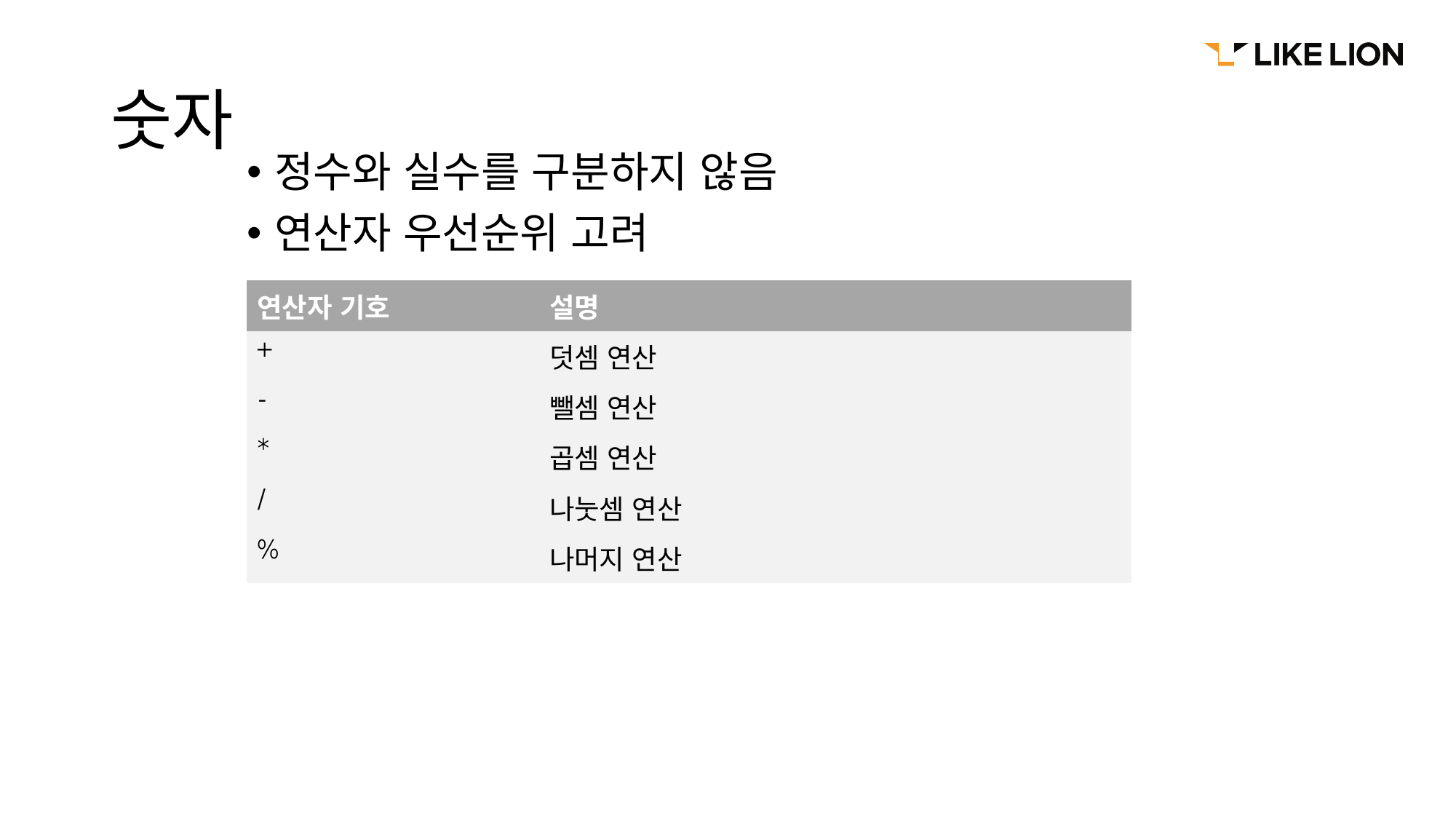

# 숫자
정수와 실수를 구분하지 않음
연산자 우선순위 고려
| 연산자 기호 | 설명 |
| --- | --- |
| + | 덧셈 연산 |
| - | 뺄셈 연산 |
| \* | 곱셈 연산 |
| / | 나눗셈 연산 |
| % | 나머지 연산 |